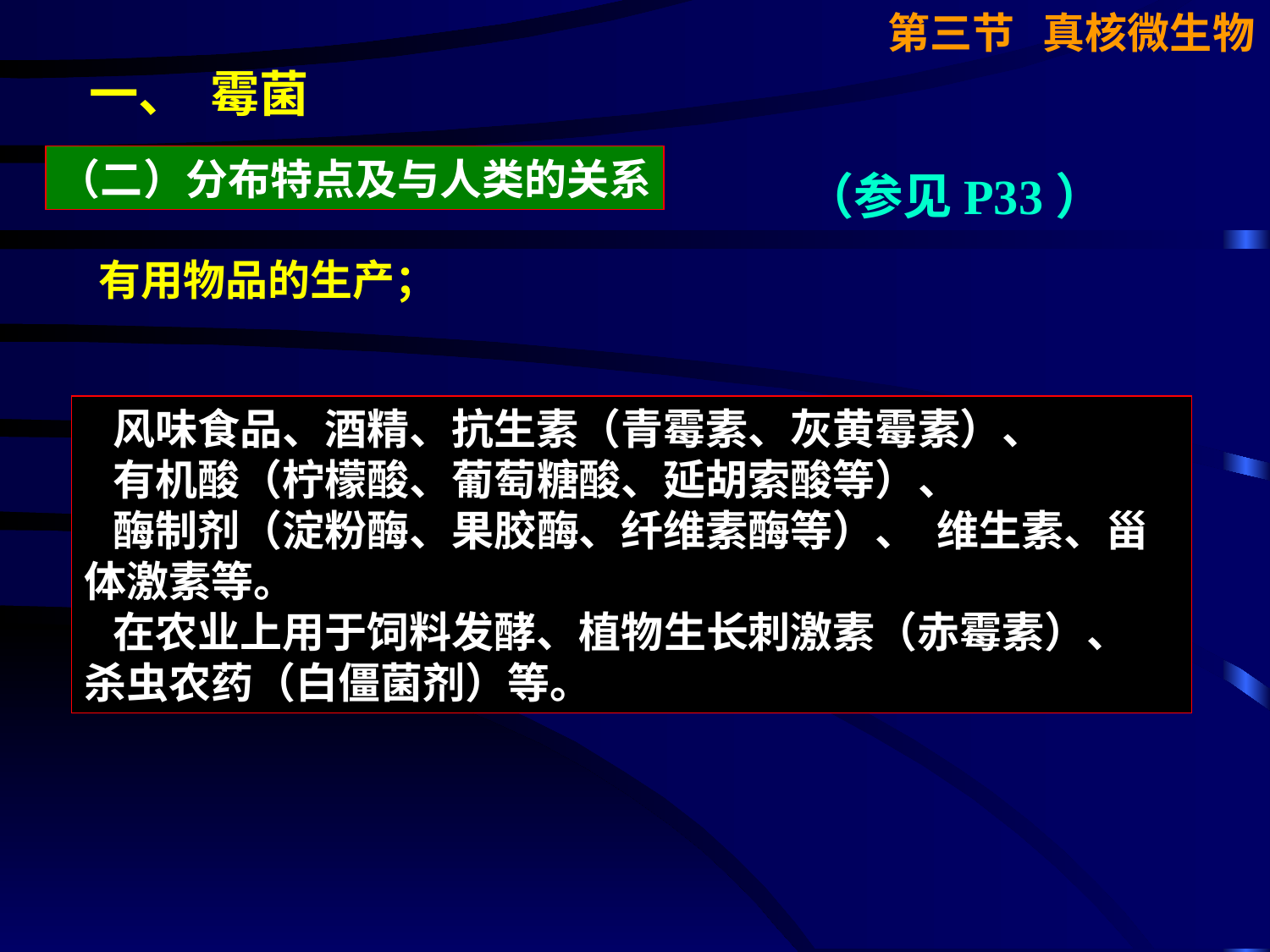

第三节   真核微生物
一、  霉菌
（二）分布特点及与人类的关系
（参见P33）
有用物品的生产；
  风味食品、酒精、抗生素（青霉素、灰黄霉素）、
  有机酸（柠檬酸、葡萄糖酸、延胡索酸等）、
  酶制剂（淀粉酶、果胶酶、纤维素酶等）、  维生素、甾体激素等。
  在农业上用于饲料发酵、植物生长刺激素（赤霉素）、 杀虫农药（白僵菌剂）等。